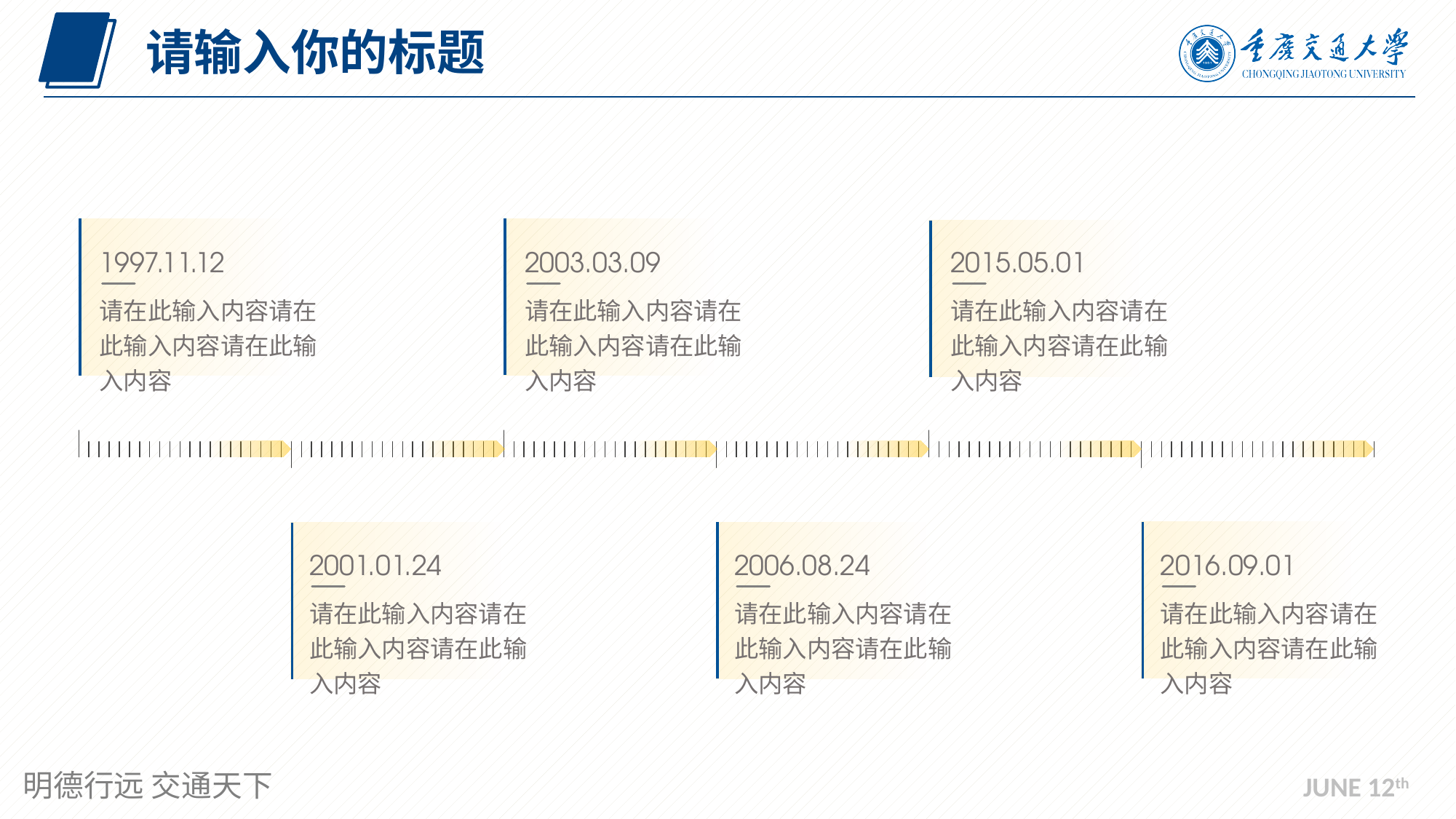

请输入你的标题

1997.11.12
2003.03.09
2015.05.01
请在此输入内容请在此输入内容请在此输入内容
请在此输入内容请在此输入内容请在此输入内容
请在此输入内容请在此输入内容请在此输入内容

2001.01.24
2006.08.24
2016.09.01
请在此输入内容请在此输入内容请在此输入内容
请在此输入内容请在此输入内容请在此输入内容
请在此输入内容请在此输入内容请在此输入内容
JUNE 12th